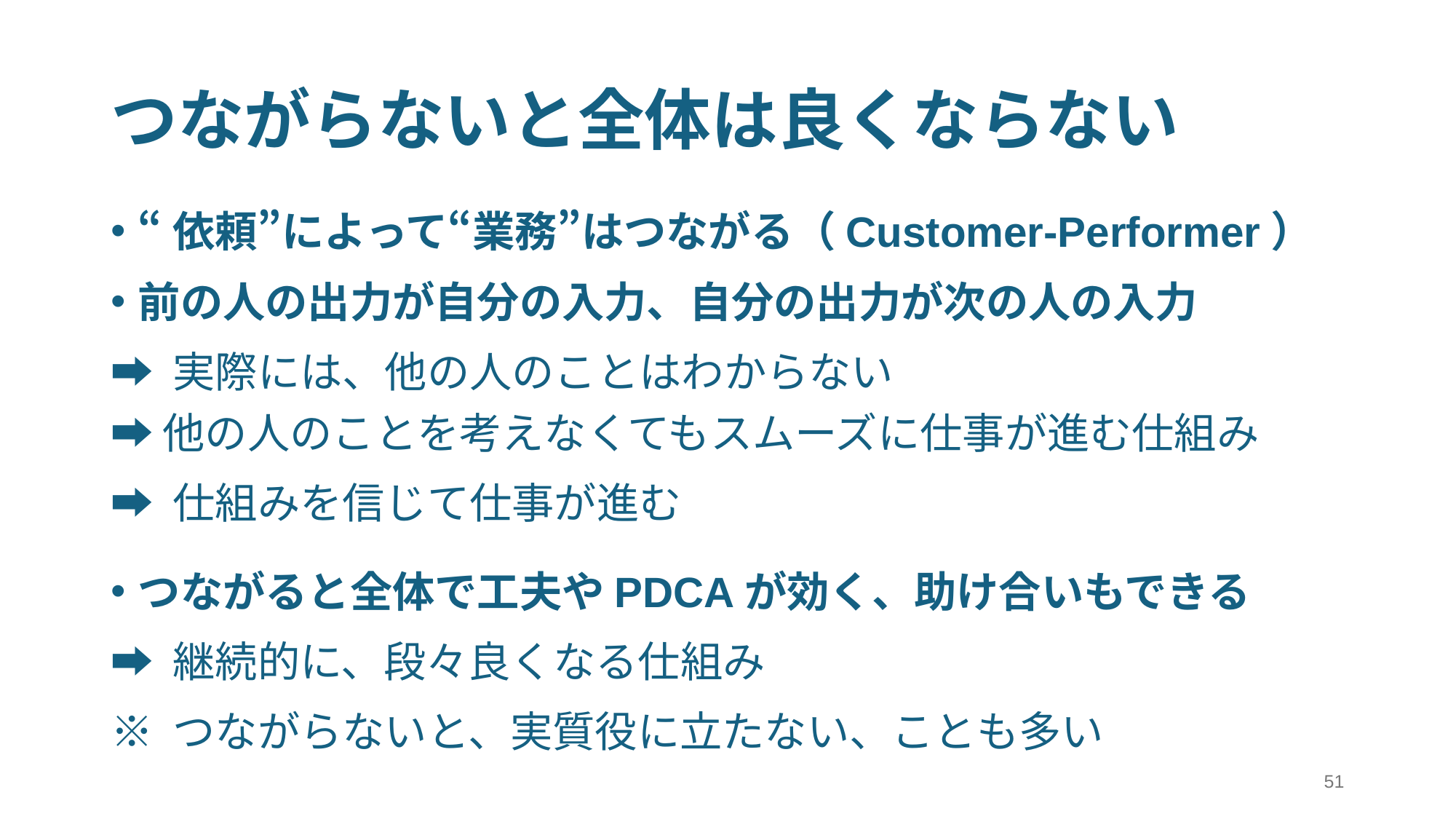

# つながらないと全体は良くならない
“依頼”によって“業務”はつながる（Customer-Performer）
前の人の出力が自分の入力、自分の出力が次の人の入力
➡︎ 実際には、他の人のことはわからない
➡︎ 他の人のことを考えなくてもスムーズに仕事が進む仕組み
➡︎ 仕組みを信じて仕事が進む
つながると全体で工夫やPDCAが効く、助け合いもできる
➡︎ 継続的に、段々良くなる仕組み
※ つながらないと、実質役に立たない、ことも多い

51